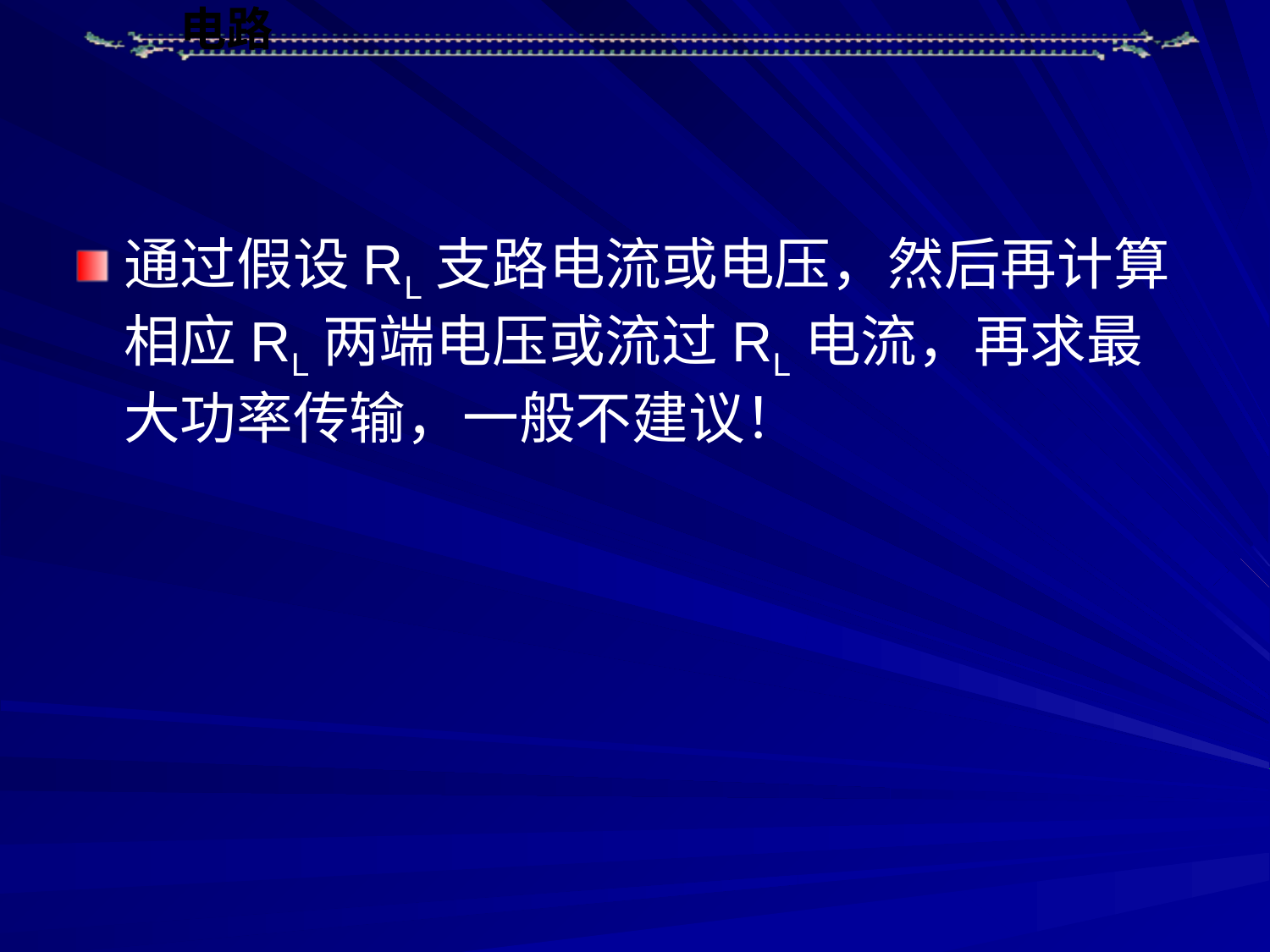

#
通过假设RL支路电流或电压，然后再计算相应RL两端电压或流过RL电流，再求最大功率传输，一般不建议！